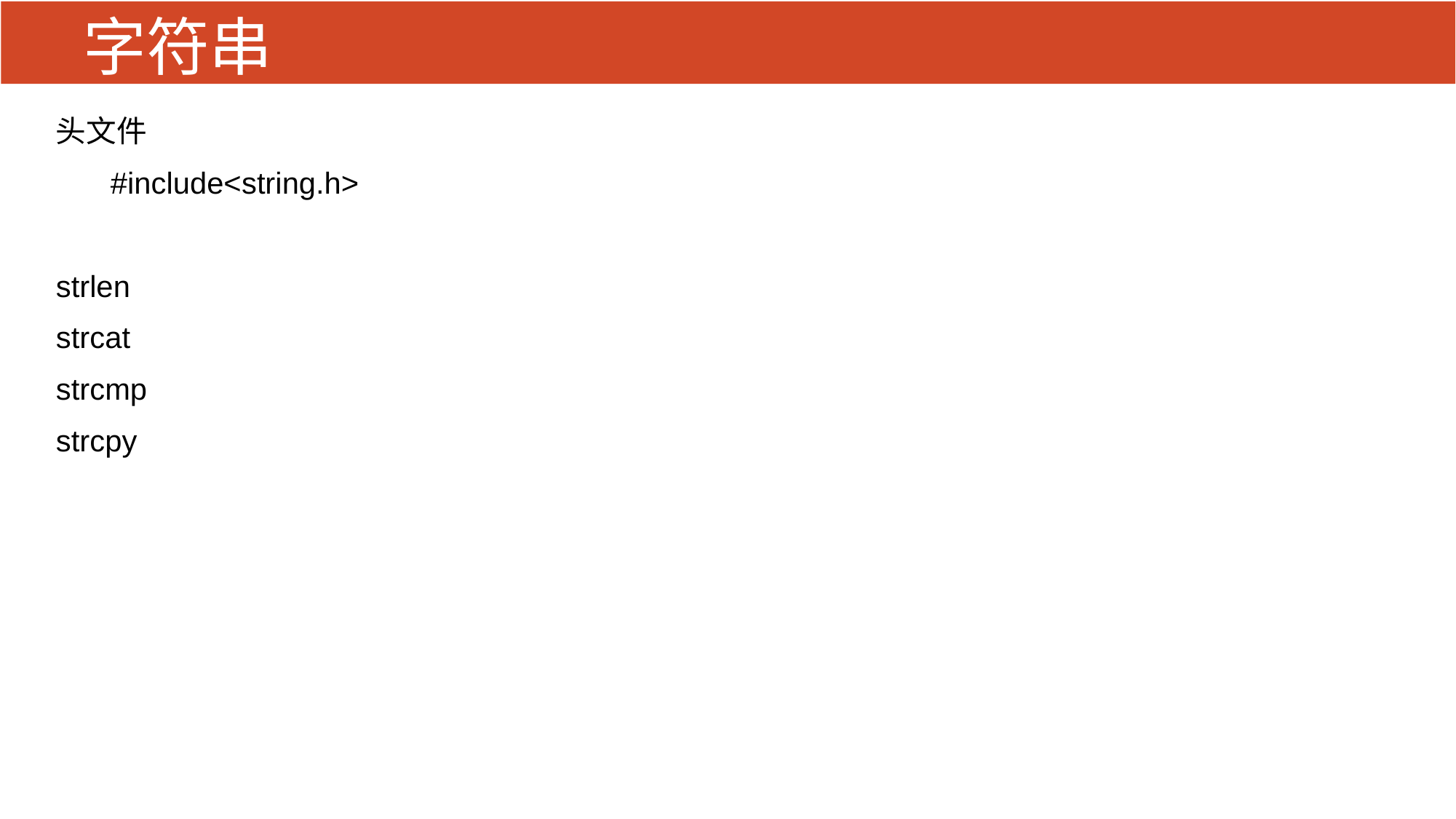

# 字符串
头文件
#include<string.h>

strlen
strcat
strcmp
strcpy